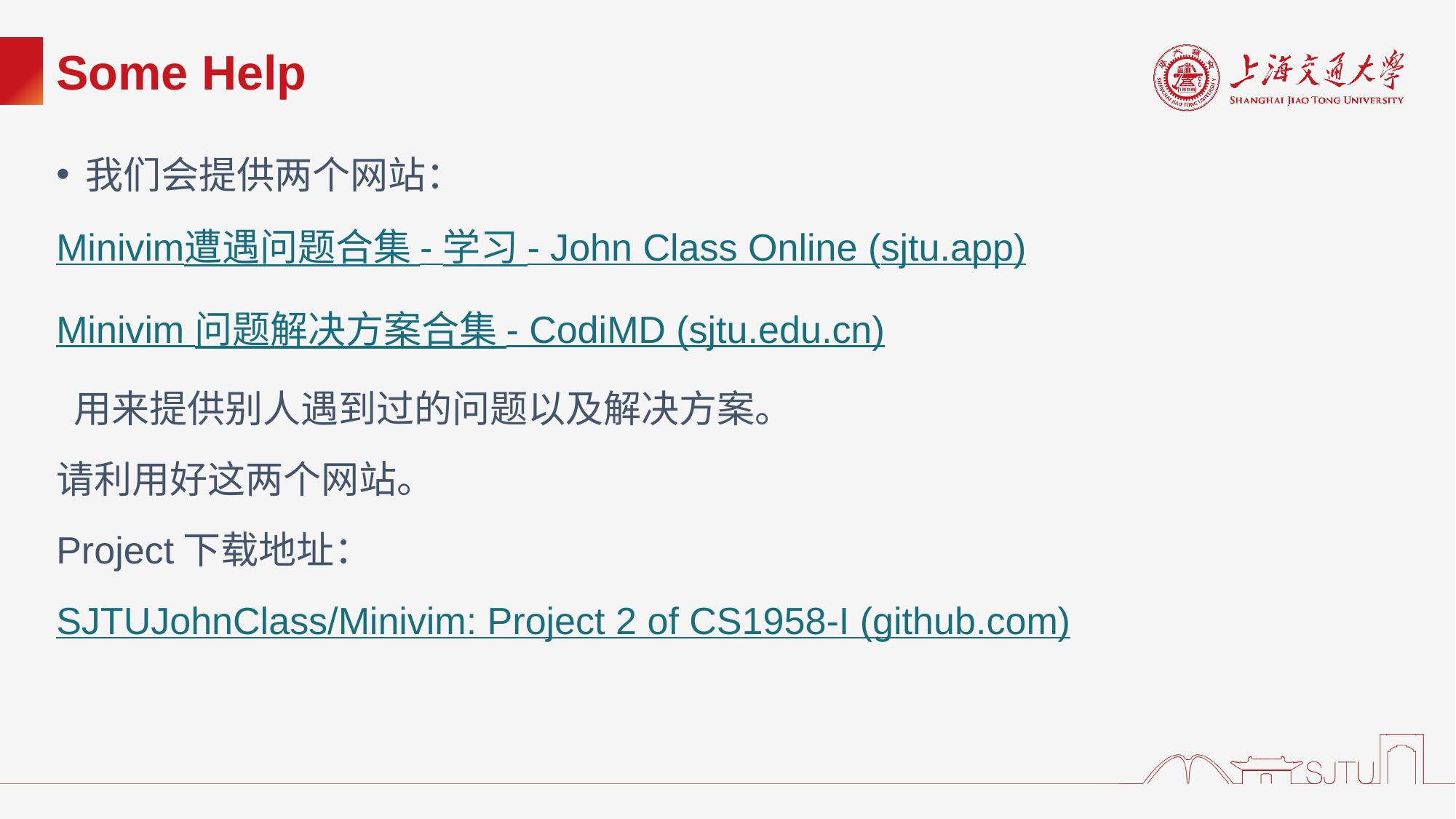

# Some Help
我们会提供两个网站：
Minivim遭遇问题合集 - 学习 - John Class Online (sjtu.app)
Minivim 问题解决方案合集 - CodiMD (sjtu.edu.cn)
 用来提供别人遇到过的问题以及解决方案。
请利用好这两个网站。
Project下载地址：
SJTUJohnClass/Minivim: Project 2 of CS1958-I (github.com)